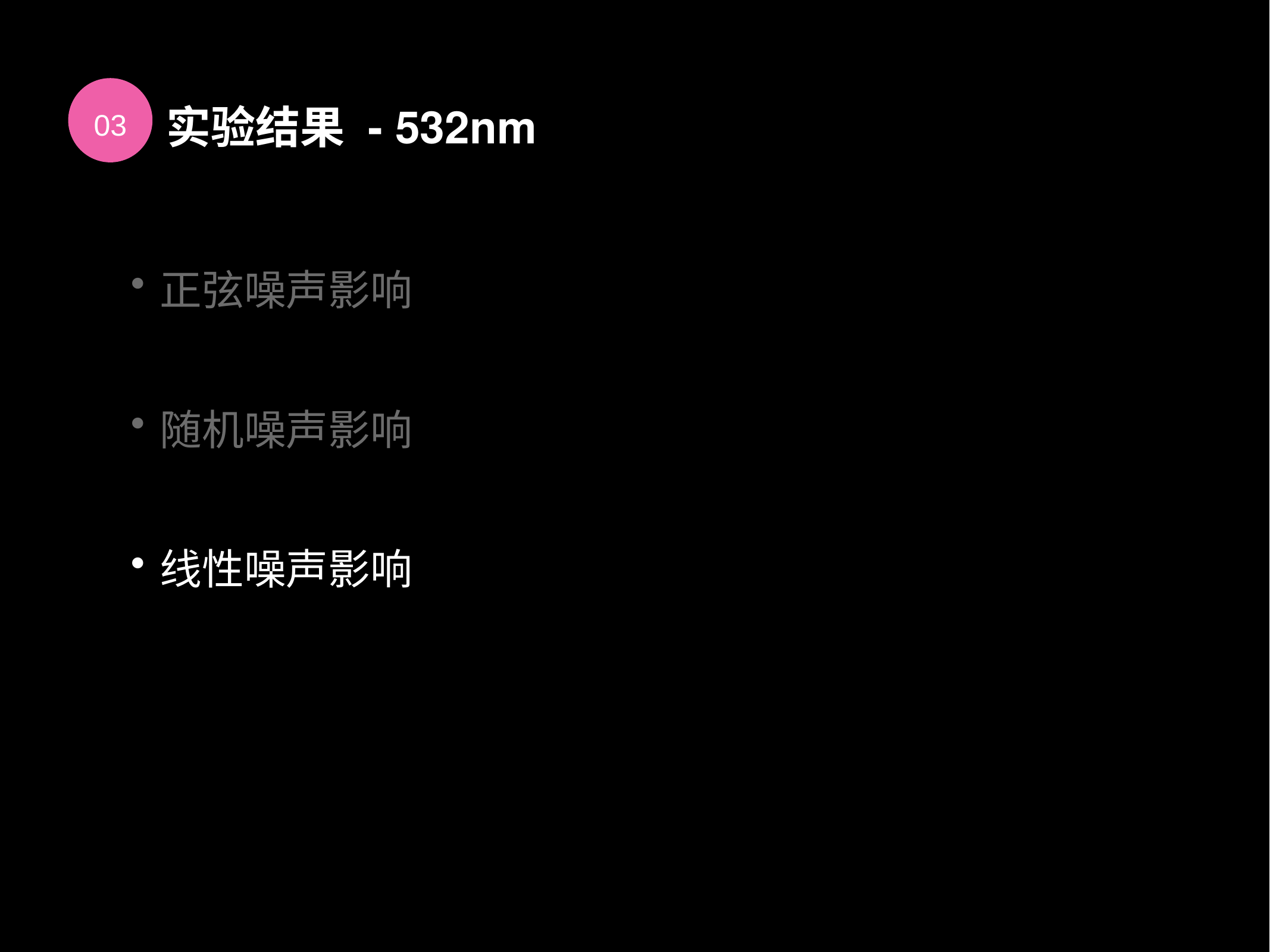

03
实验结果 - 532nm
正弦噪声影响
随机噪声影响
线性噪声影响